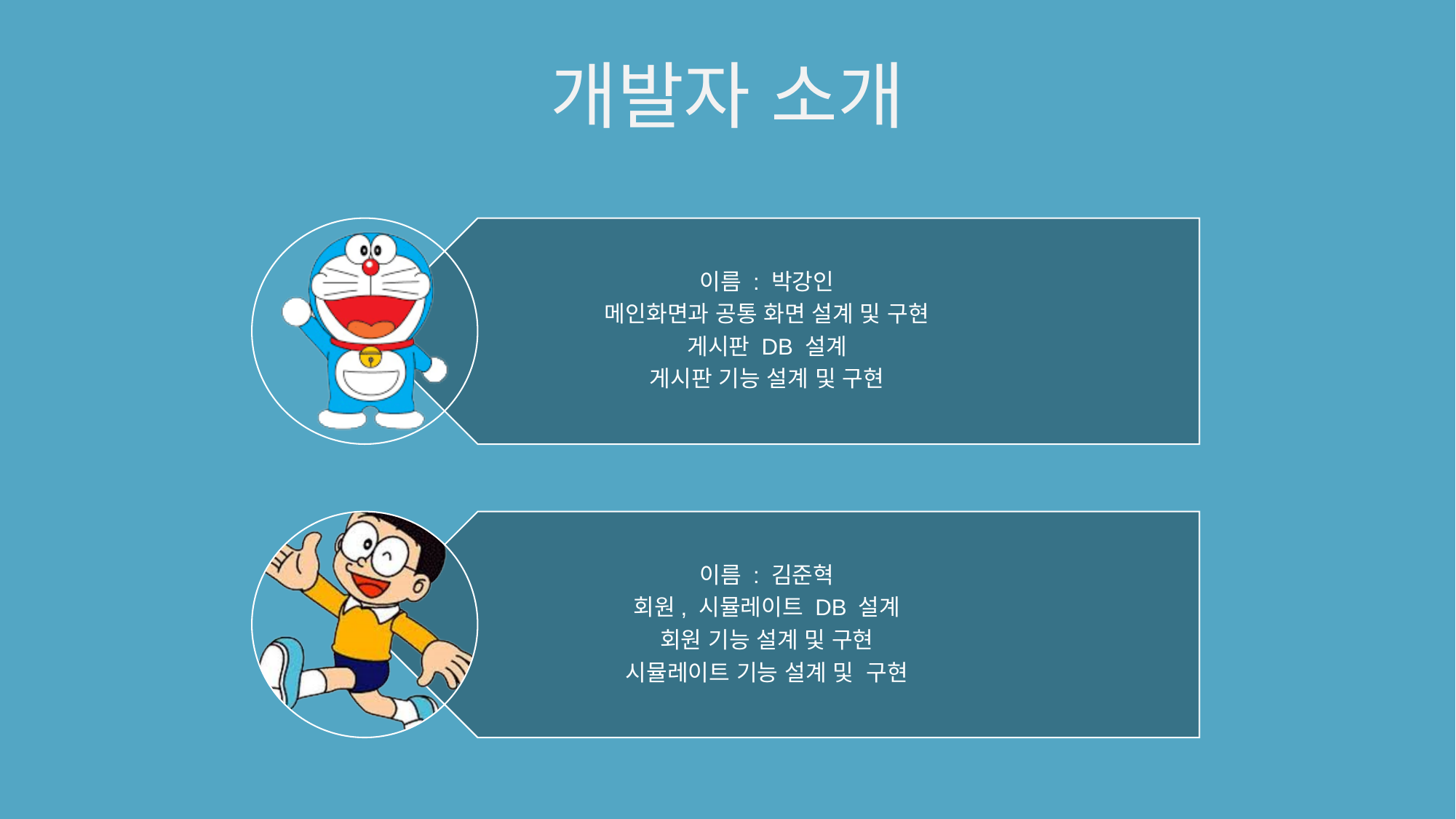

개발자 소개
이름 : 박강인
메인화면과 공통 화면 설계 및 구현
게시판 DB 설계
게시판 기능 설계 및 구현
이름 : 김준혁
회원, 시뮬레이트 DB 설계
회원 기능 설계 및 구현
시뮬레이트 기능 설계 및  구현